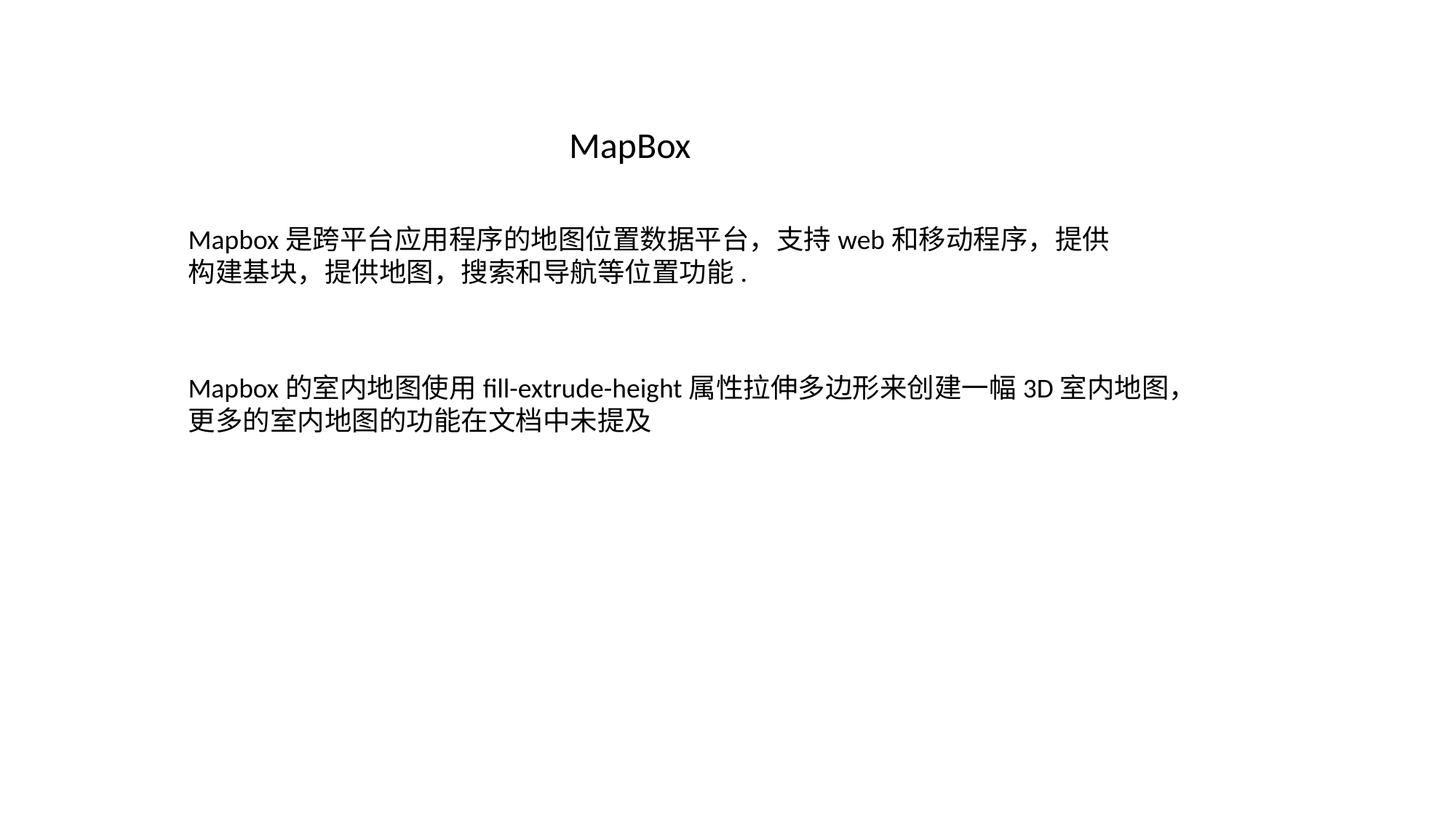

MapBox
Mapbox是跨平台应用程序的地图位置数据平台，支持web和移动程序，提供构建基块，提供地图，搜索和导航等位置功能.
Mapbox的室内地图使用fill-extrude-height属性拉伸多边形来创建一幅3D室内地图，更多的室内地图的功能在文档中未提及